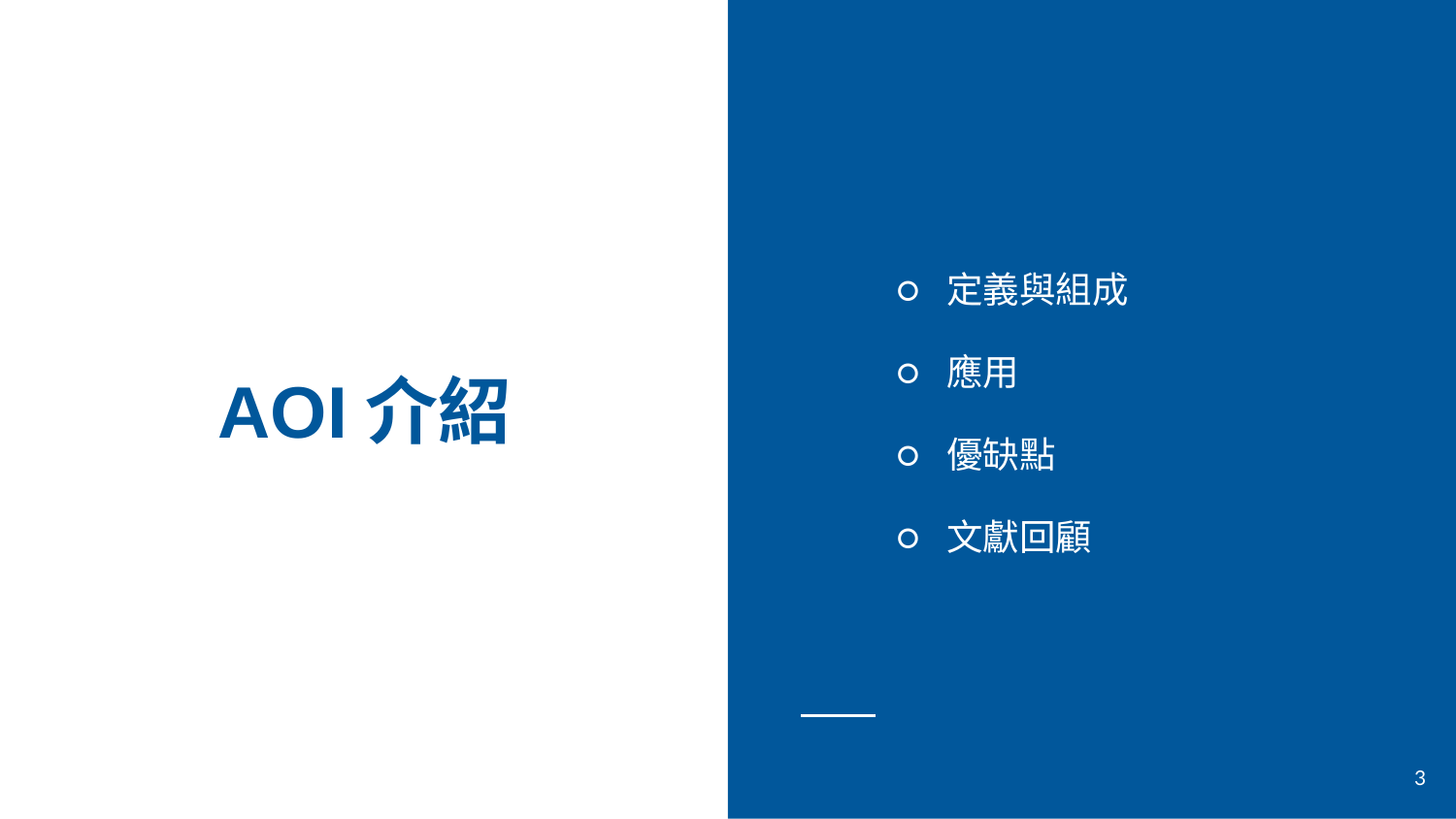

定義與組成
應用
優缺點
文獻回顧
# AOI介紹
3